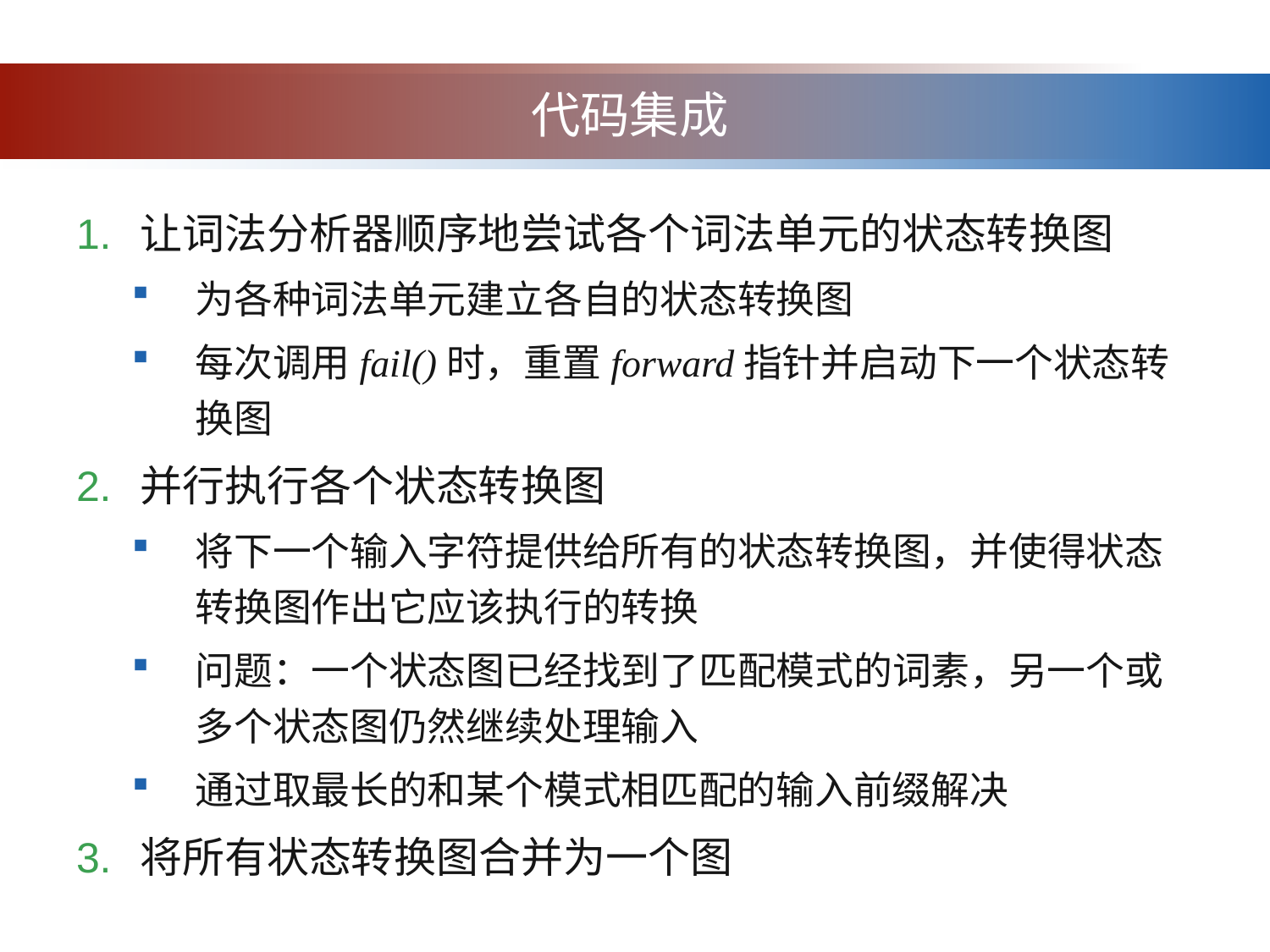

# 代码集成
让词法分析器顺序地尝试各个词法单元的状态转换图
为各种词法单元建立各自的状态转换图
每次调用fail()时，重置forward指针并启动下一个状态转换图
并行执行各个状态转换图
将下一个输入字符提供给所有的状态转换图，并使得状态转换图作出它应该执行的转换
问题：一个状态图已经找到了匹配模式的词素，另一个或多个状态图仍然继续处理输入
通过取最长的和某个模式相匹配的输入前缀解决
将所有状态转换图合并为一个图